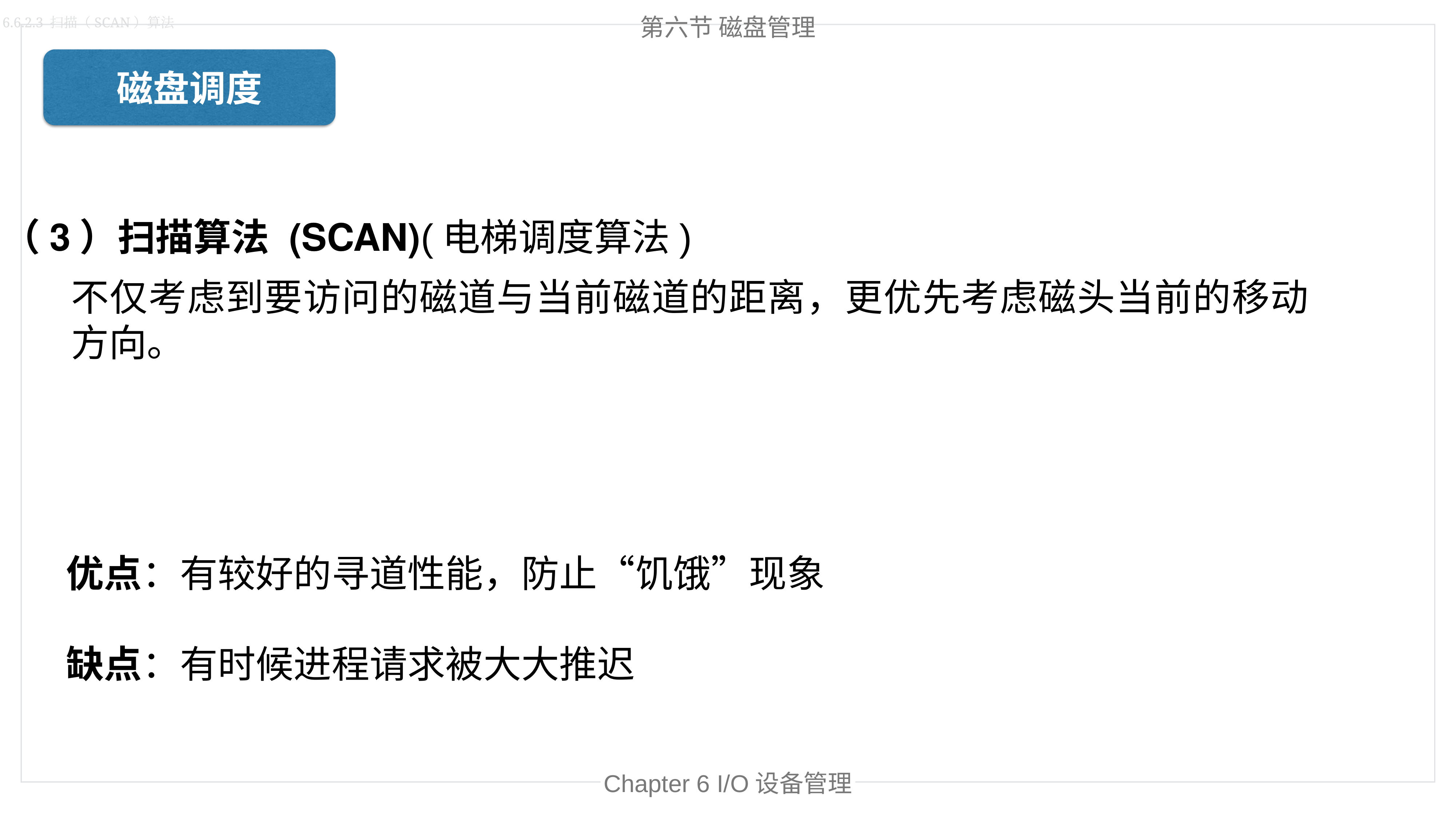

第六节 磁盘管理
6.6.2.3 扫描（SCAN）算法

磁盘调度
（3）扫描算法 (SCAN)(电梯调度算法)
（2）	最短寻道时间优先 (Shortest Seek Time First, SSTF)
（3）	扫描算法 (SCAN)
（4）	循环扫描算法 (CSCAN)
（5）	NStepSCAN和FSCAN调度算法
不仅考虑到要访问的磁道与当前磁道的距离，更优先考虑磁头当前的移动方向。
优点：有较好的寻道性能，防止“饥饿”现象

缺点：有时候进程请求被大大推迟
Chapter 6 I/O设备管理
Chapter 处理器管理